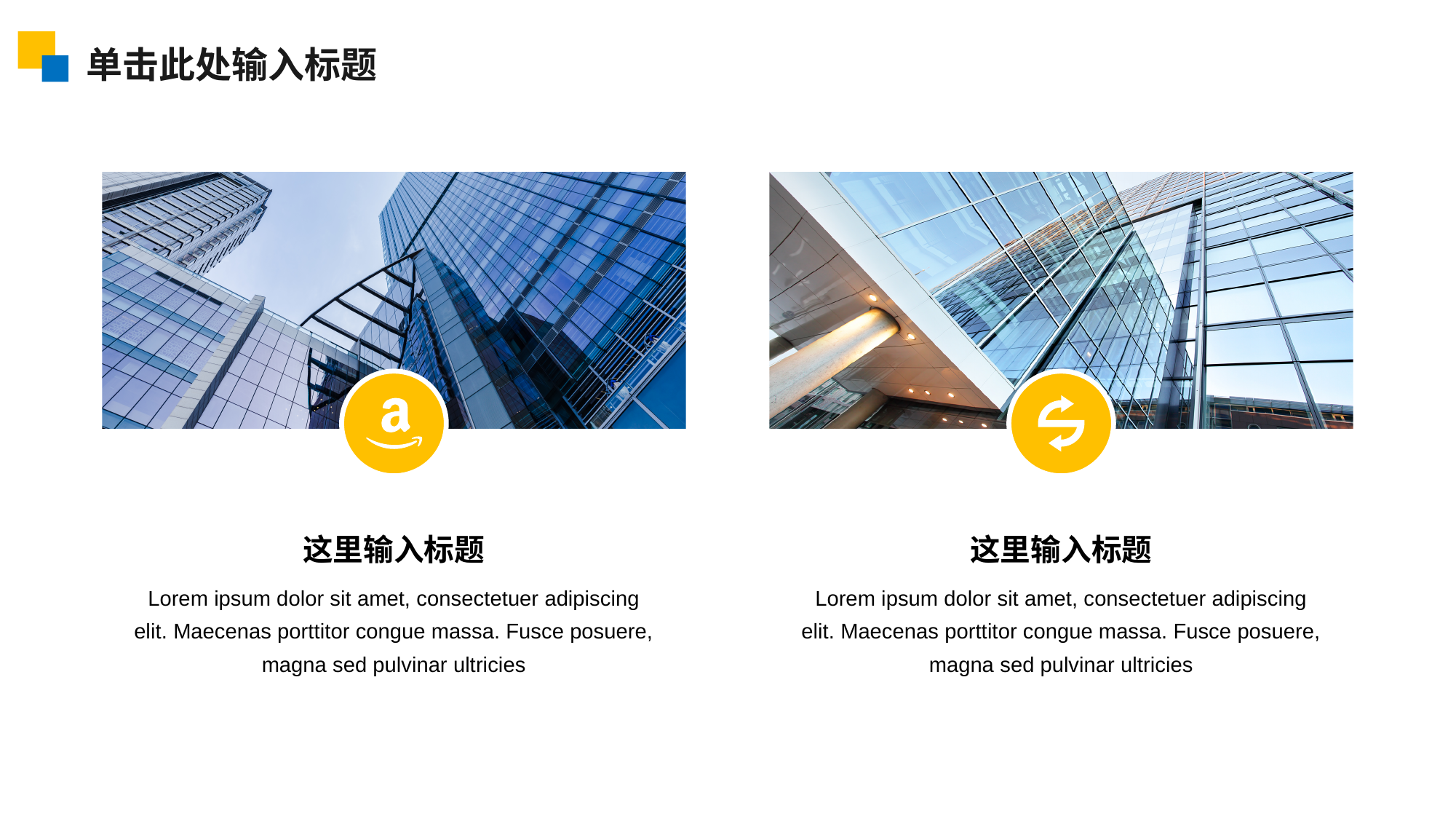

单击此处输入标题

这里输入标题
Lorem ipsum dolor sit amet, consectetuer adipiscing elit. Maecenas porttitor congue massa. Fusce posuere, magna sed pulvinar ultricies

这里输入标题
Lorem ipsum dolor sit amet, consectetuer adipiscing elit. Maecenas porttitor congue massa. Fusce posuere, magna sed pulvinar ultricies